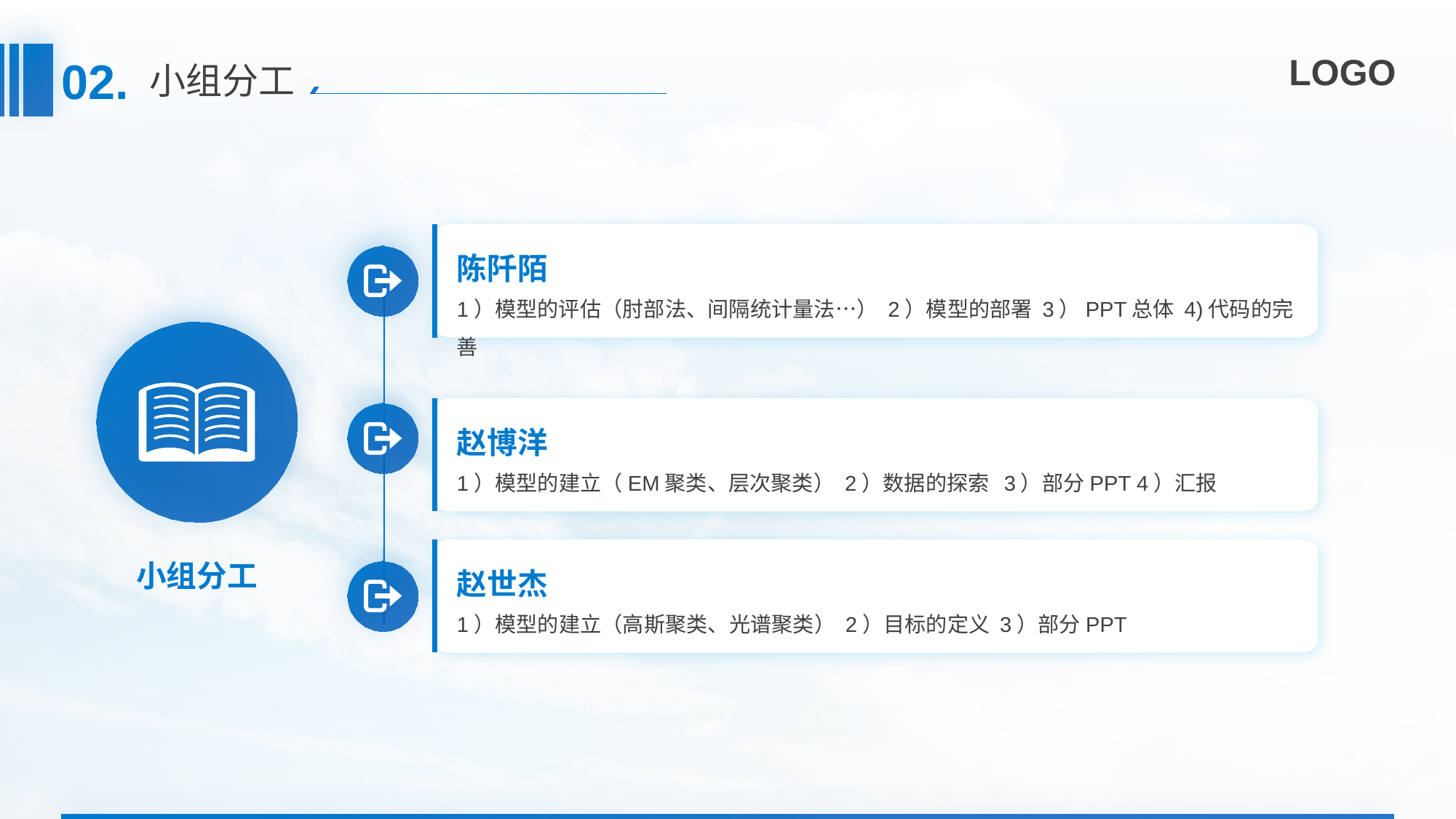

02.
小组分工

陈阡陌
1）模型的评估（肘部法、间隔统计量法…） 2）模型的部署 3）PPT总体 4)代码的完善

赵博洋
1）模型的建立（EM聚类、层次聚类） 2）数据的探索  3）部分PPT 4）汇报

赵世杰
1）模型的建立（高斯聚类、光谱聚类） 2）目标的定义 3）部分PPT
小组分工